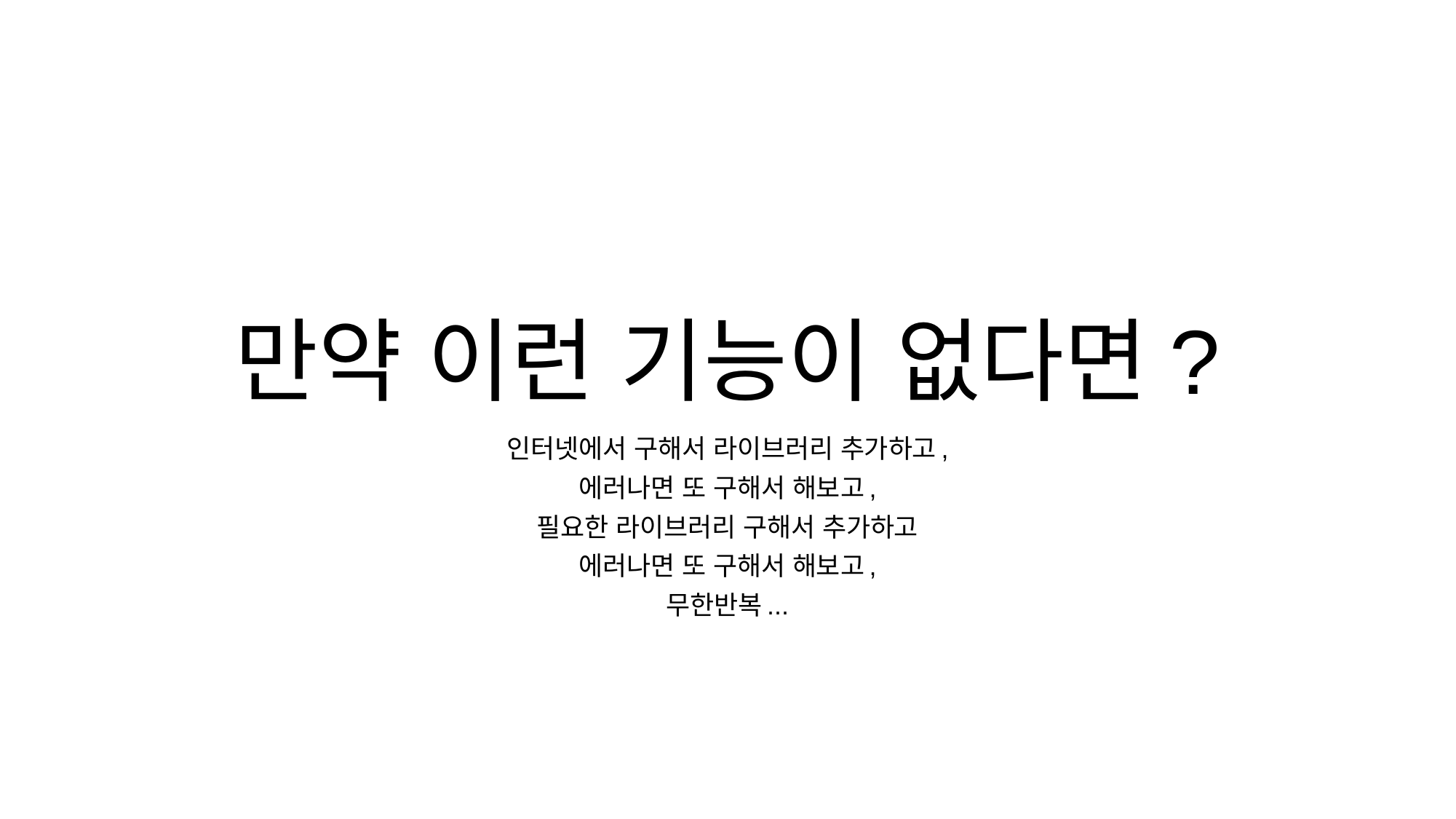

# 만약 이런 기능이 없다면?
인터넷에서 구해서 라이브러리 추가하고,
에러나면 또 구해서 해보고,
필요한 라이브러리 구해서 추가하고
에러나면 또 구해서 해보고,
무한반복...